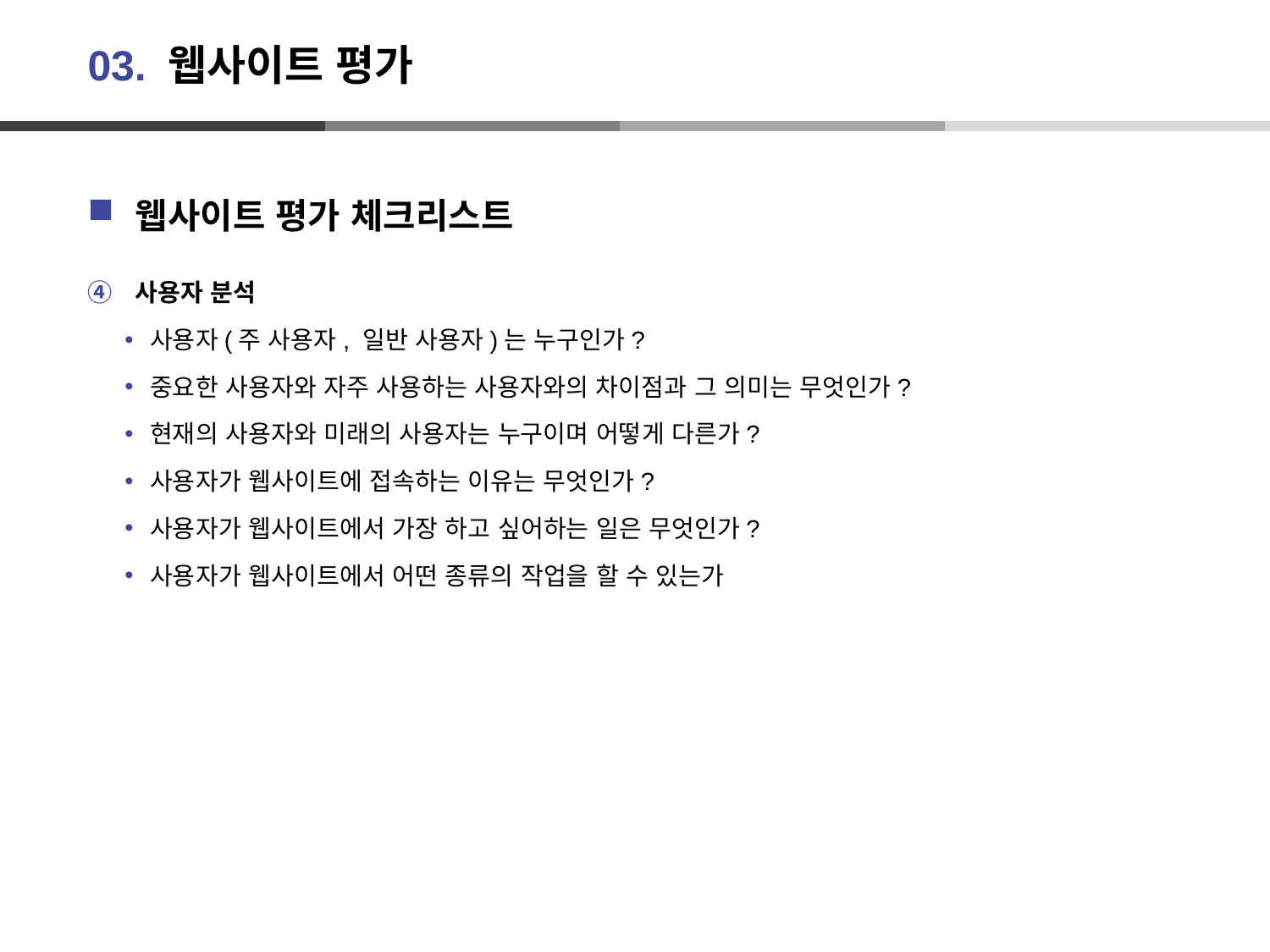

# 03. 웹사이트 평가
웹사이트 평가 체크리스트
사용자 분석
사용자(주 사용자, 일반 사용자)는 누구인가?
중요한 사용자와 자주 사용하는 사용자와의 차이점과 그 의미는 무엇인가?
현재의 사용자와 미래의 사용자는 누구이며 어떻게 다른가?
사용자가 웹사이트에 접속하는 이유는 무엇인가?
사용자가 웹사이트에서 가장 하고 싶어하는 일은 무엇인가?
사용자가 웹사이트에서 어떤 종류의 작업을 할 수 있는가